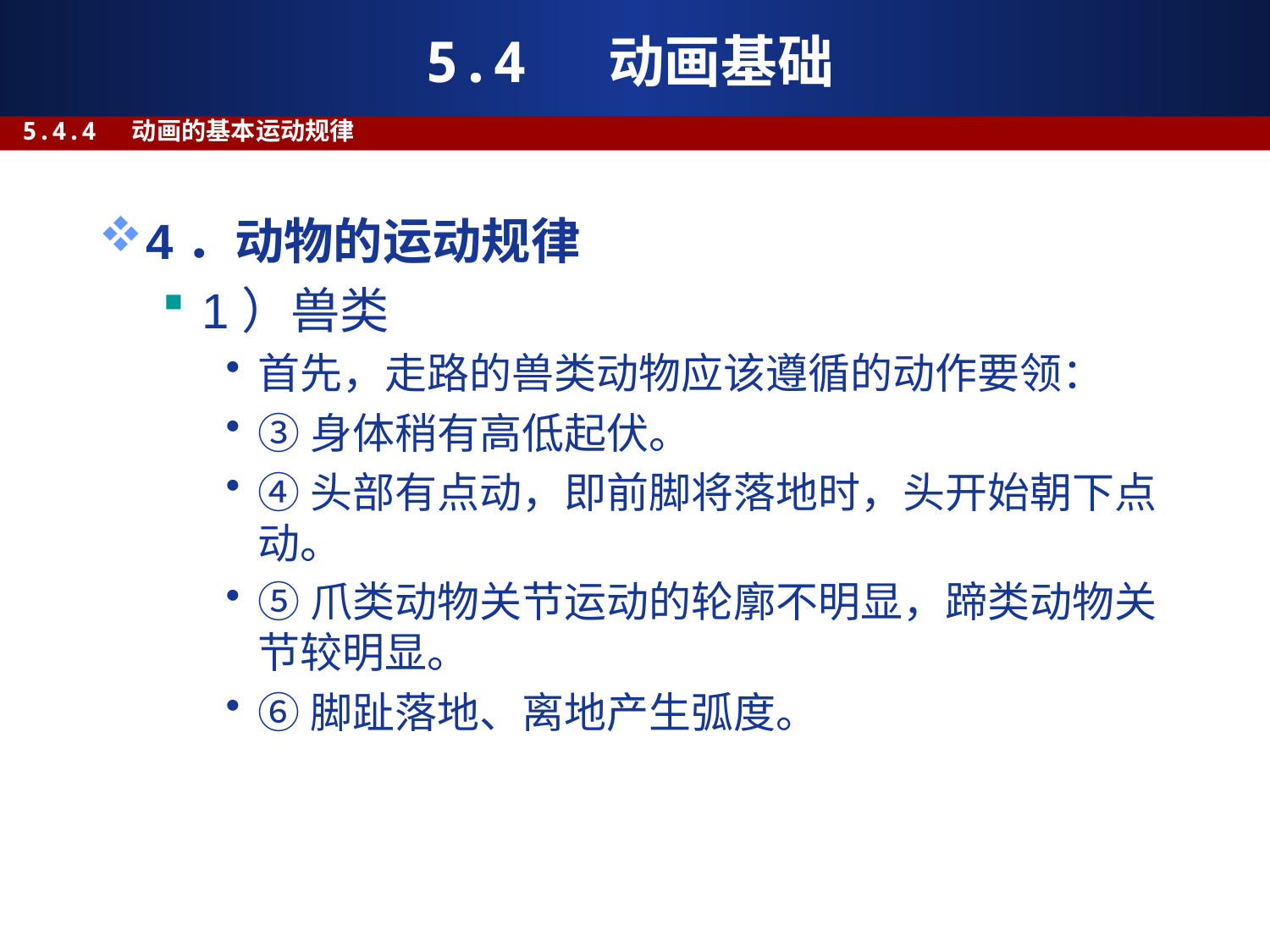

# 5.4  动画基础
5.4.4  动画的基本运动规律
4．动物的运动规律
1）兽类
首先，走路的兽类动物应该遵循的动作要领：
③身体稍有高低起伏。
④头部有点动，即前脚将落地时，头开始朝下点动。
⑤爪类动物关节运动的轮廓不明显，蹄类动物关节较明显。
⑥脚趾落地、离地产生弧度。